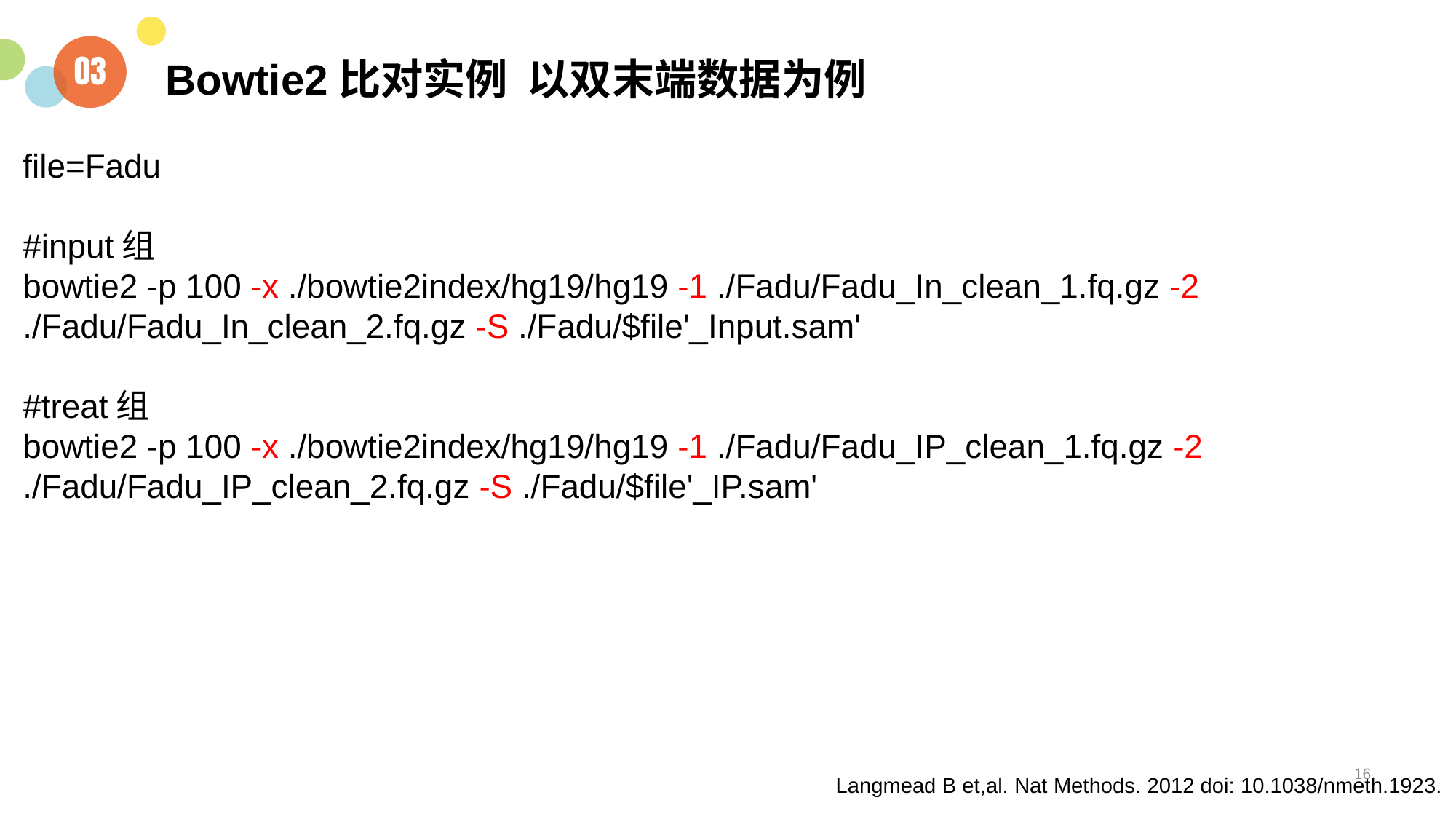

Bowtie2比对实例  以双末端数据为例
03

file=Fadu

#input组
bowtie2 -p 100 -x ./bowtie2index/hg19/hg19 -1 ./Fadu/Fadu_In_clean_1.fq.gz -2 ./Fadu/Fadu_In_clean_2.fq.gz -S ./Fadu/$file'_Input.sam'

#treat组
bowtie2 -p 100 -x ./bowtie2index/hg19/hg19 -1 ./Fadu/Fadu_IP_clean_1.fq.gz -2  ./Fadu/Fadu_IP_clean_2.fq.gz -S ./Fadu/$file'_IP.sam'

16
Langmead B et,al. Nat Methods. 2012 doi: 10.1038/nmeth.1923.